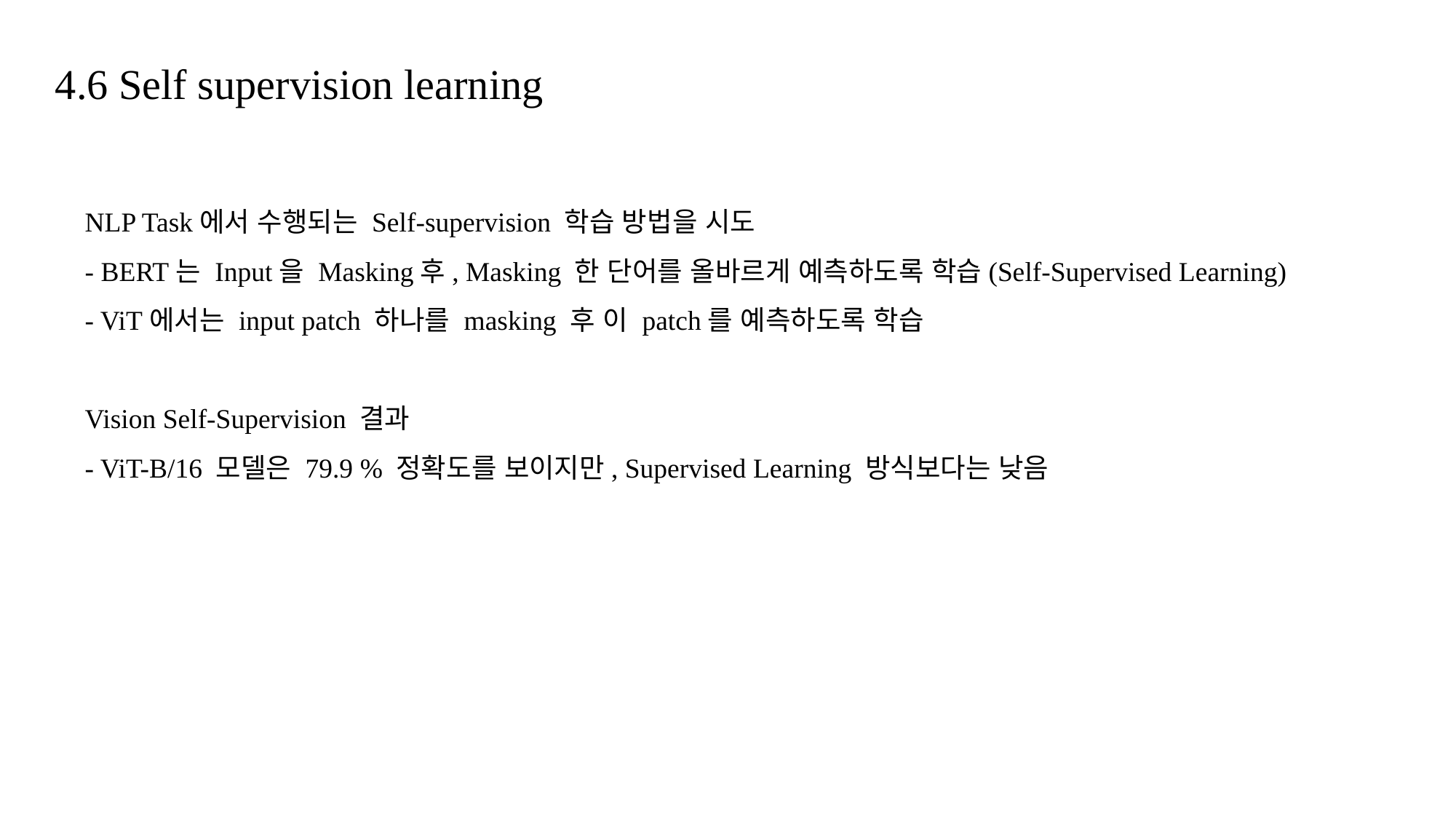

4.6 Self supervision learning
NLP Task에서 수행되는 Self-supervision 학습 방법을 시도
- BERT는 Input을 Masking후, Masking 한 단어를 올바르게 예측하도록 학습(Self-Supervised Learning)
- ViT에서는 input patch 하나를 masking 후 이 patch를 예측하도록 학습

Vision Self-Supervision 결과
- ViT-B/16 모델은 79.9 % 정확도를 보이지만, Supervised Learning 방식보다는 낮음